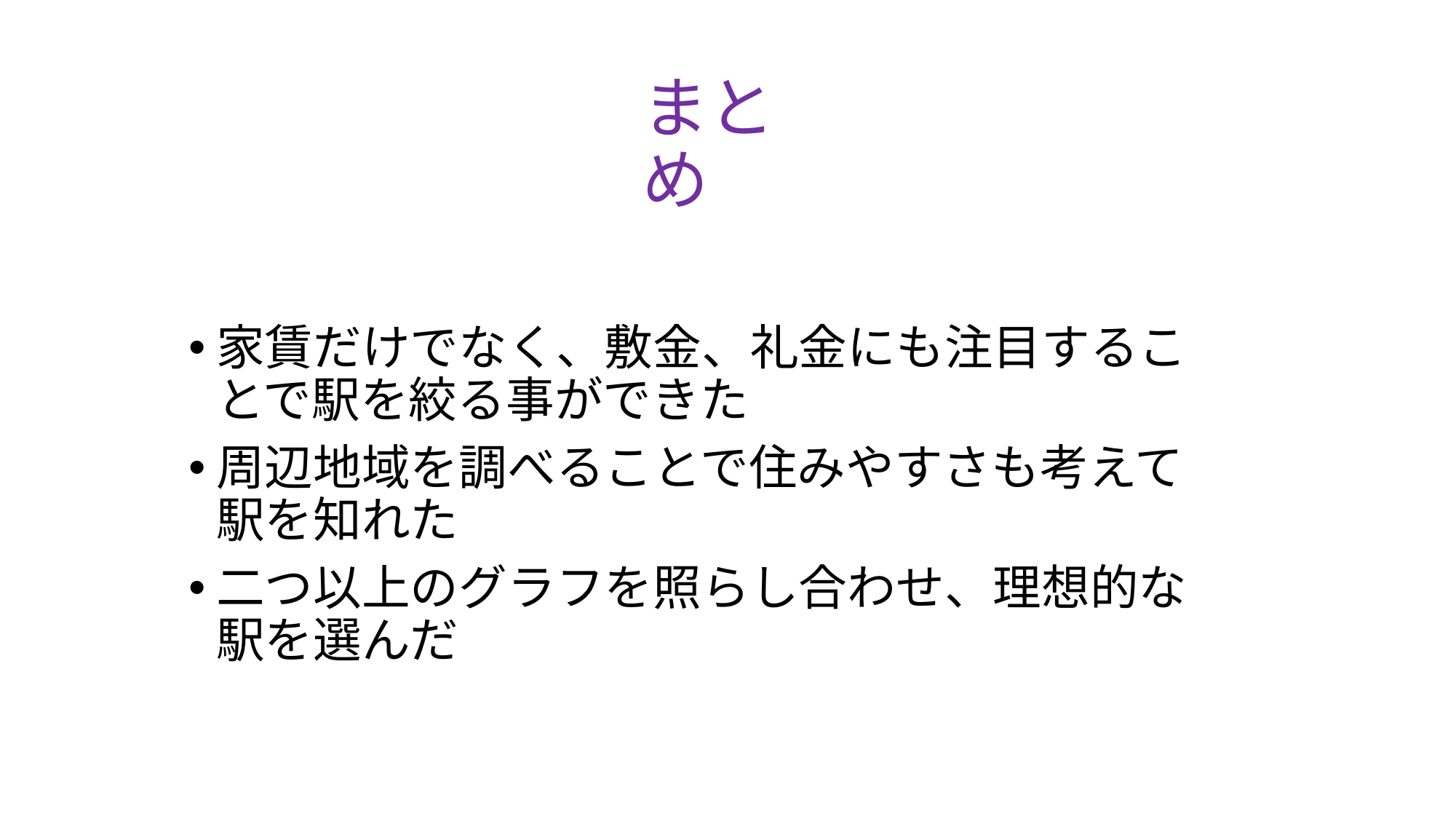

# まとめ
家賃だけでなく、敷金、礼金にも注目することで駅を絞る事ができた
周辺地域を調べることで住みやすさも考えて駅を知れた
二つ以上のグラフを照らし合わせ、理想的な駅を選んだ